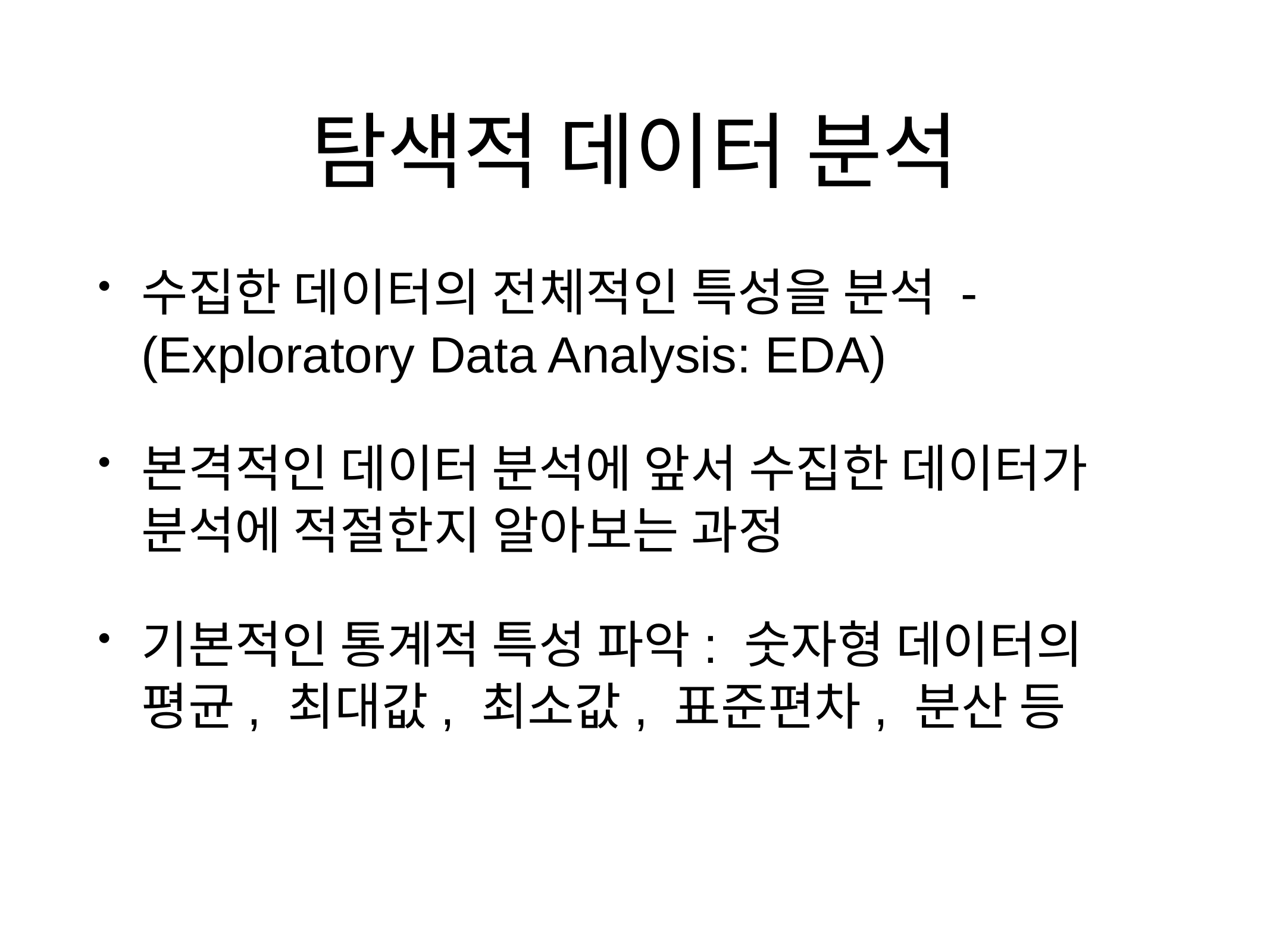

# 탐색적 데이터 분석
수집한 데이터의 전체적인 특성을 분석 - (Exploratory Data Analysis: EDA)
본격적인 데이터 분석에 앞서 수집한 데이터가 분석에 적절한지 알아보는 과정
기본적인 통계적 특성 파악: 숫자형 데이터의 평균, 최대값, 최소값, 표준편차, 분산 등
79